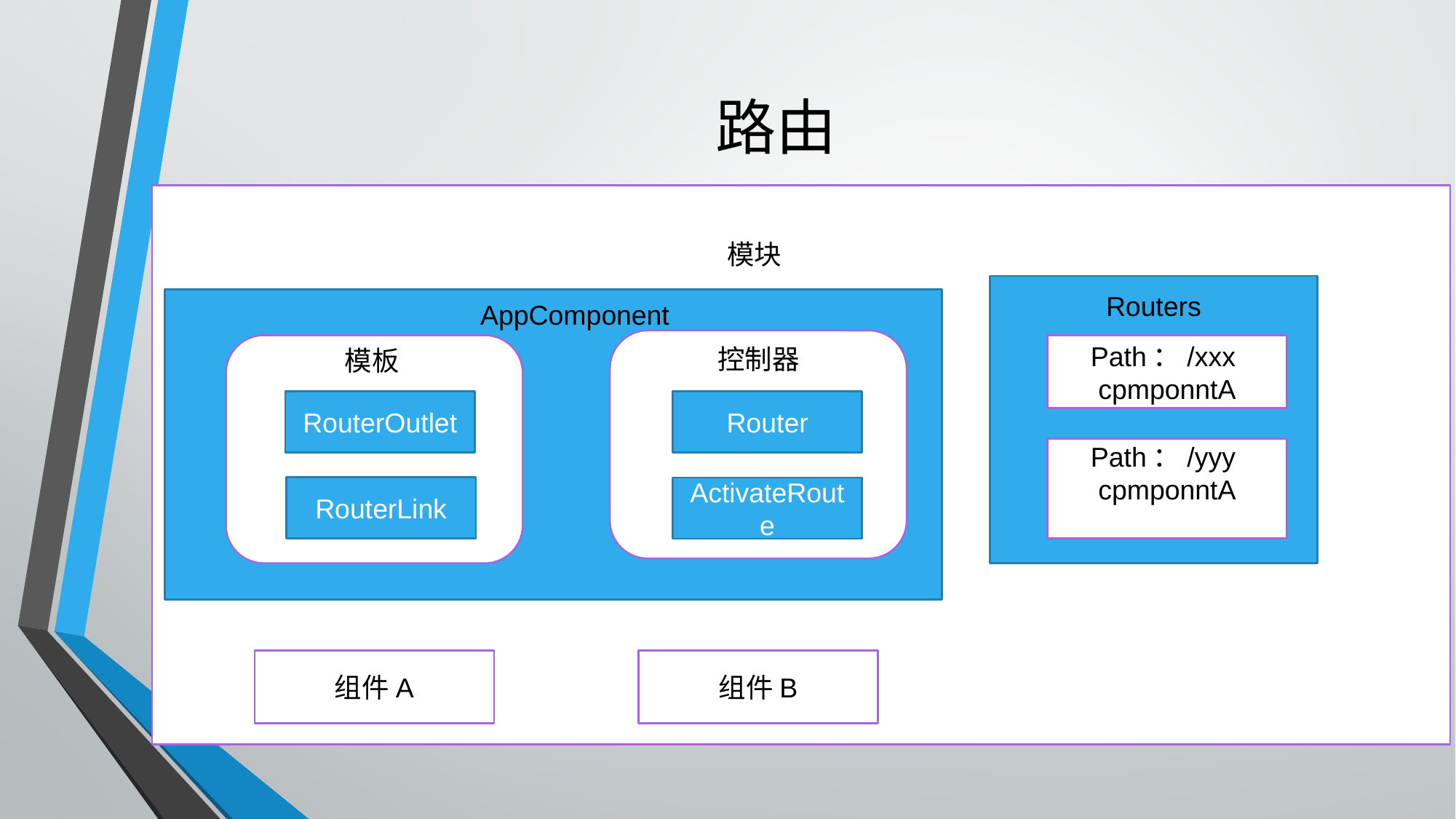

# 路由

模块

Routers

AppComponent

Path：/xxx
cpmponntA
控制器
模板
RouterOutlet
Router
Path：/yyy
cpmponntA

RouterLink
ActivateRoute
组件A
组件B